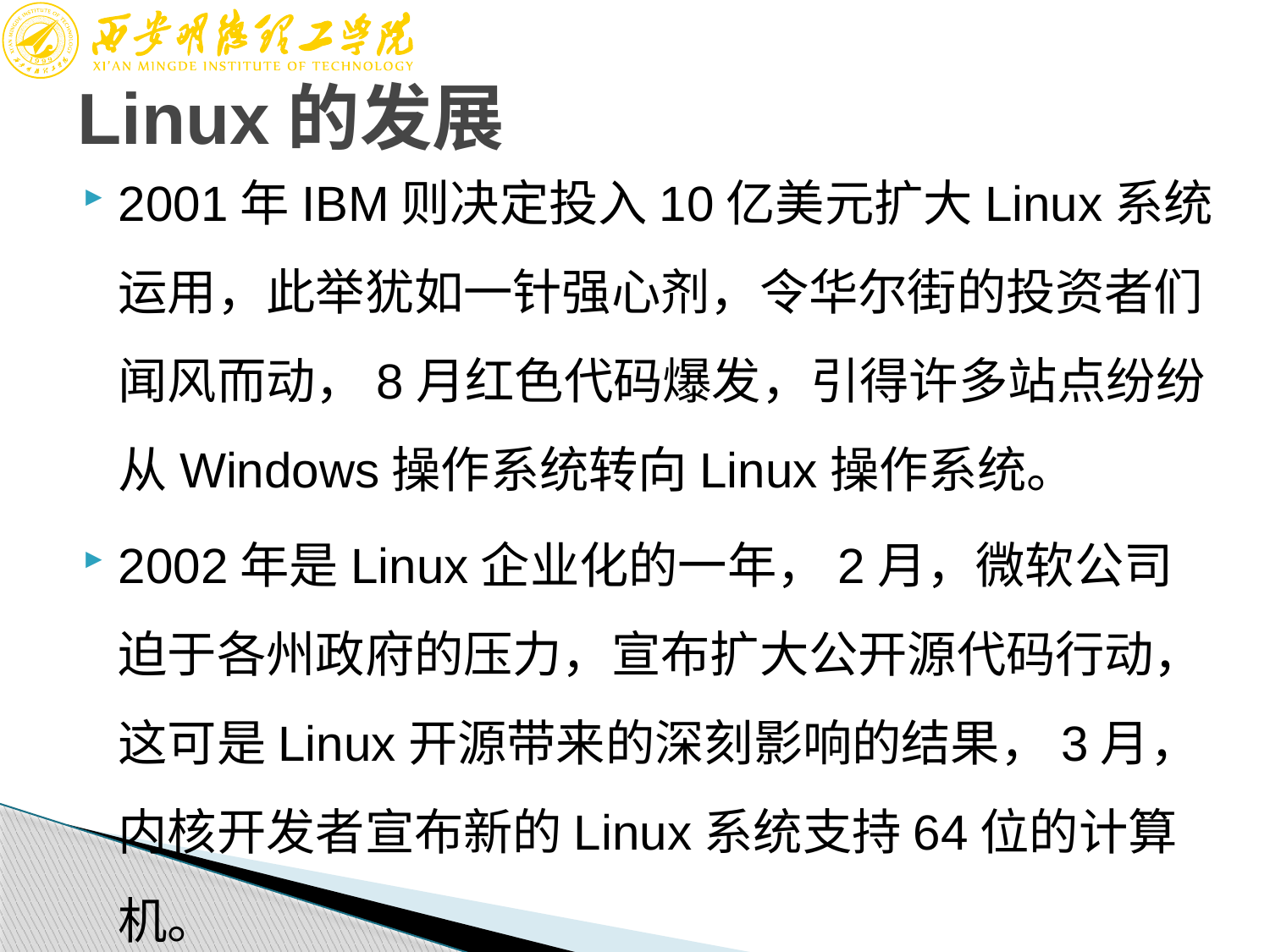

# Linux的发展
2001年IBM则决定投入10亿美元扩大Linux系统运用，此举犹如一针强心剂，令华尔街的投资者们闻风而动，8月红色代码爆发，引得许多站点纷纷从Windows操作系统转向Linux操作系统。
2002年是Linux企业化的一年，2月，微软公司迫于各州政府的压力，宣布扩大公开源代码行动，这可是Linux开源带来的深刻影响的结果，3月，内核开发者宣布新的Linux系统支持64位的计算机。